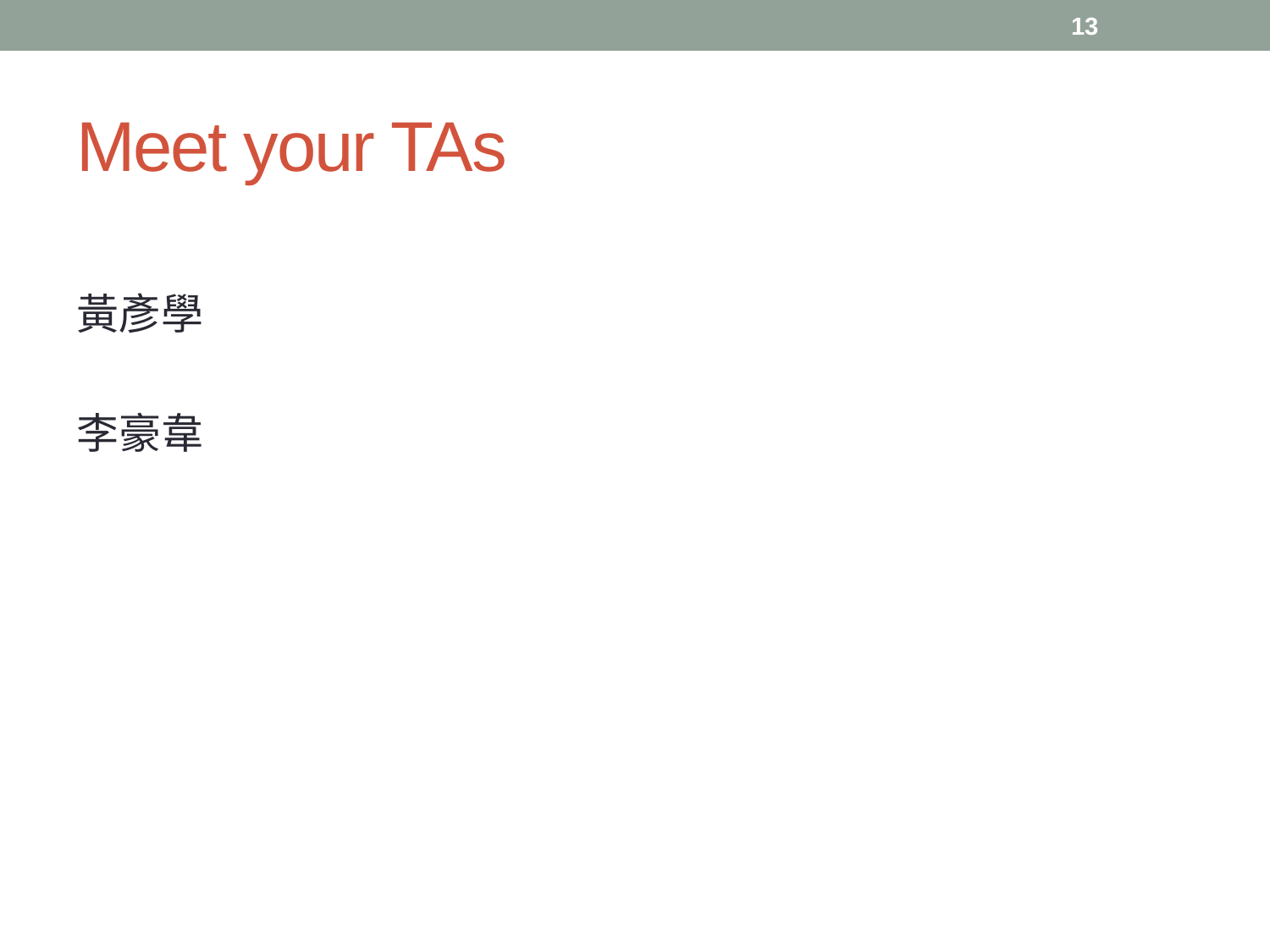

13
# Meet your TAs

黃彥學

李豪韋